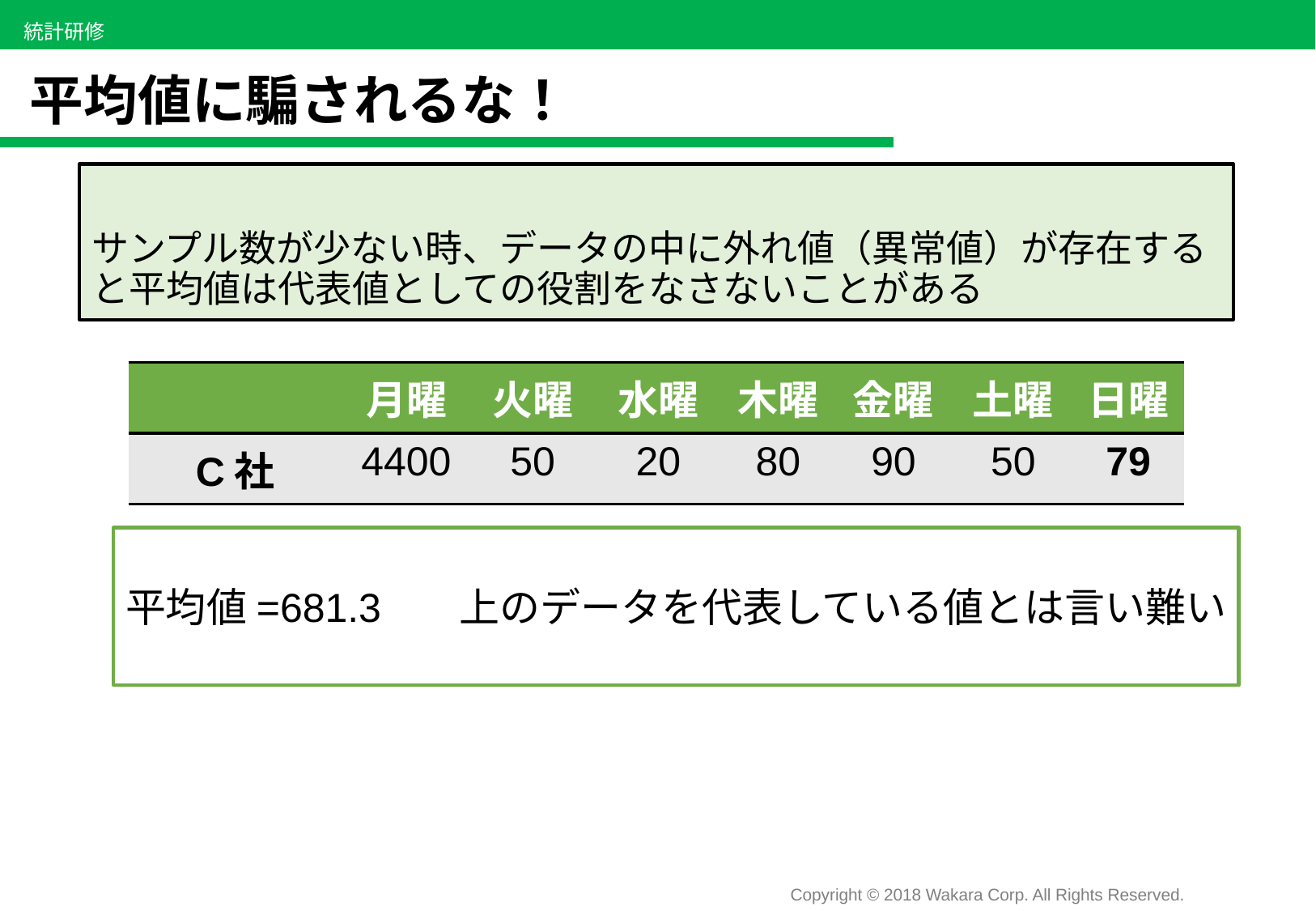

# 平均値に騙されるな！

サンプル数が少ない時、データの中に外れ値（異常値）が存在すると平均値は代表値としての役割をなさないことがある

|  | 月曜 | 火曜 | 水曜 | 木曜 | 金曜 | 土曜 | 日曜 |
| --- | --- | --- | --- | --- | --- | --- | --- |
| C社 | 4400 | 50 | 20 | 80 | 90 | 50 | 79 |

平均値=681.3      上のデータを代表している値とは言い難い